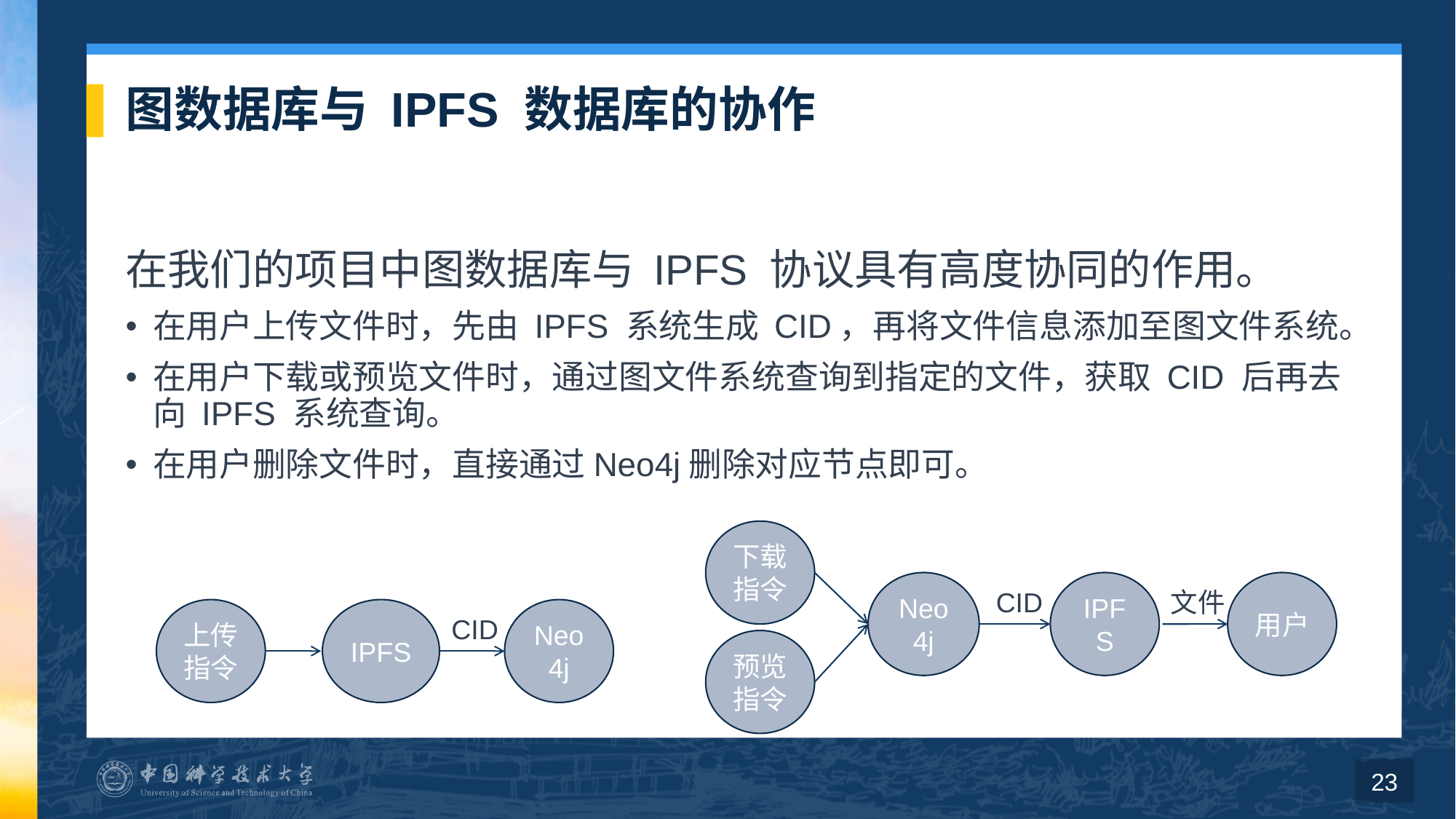

# 图数据库与 IPFS 数据库的协作

在我们的项目中图数据库与 IPFS 协议具有高度协同的作用。
在用户上传文件时，先由 IPFS 系统生成 CID，再将文件信息添加至图文件系统。
在用户下载或预览文件时，通过图文件系统查询到指定的文件，获取 CID 后再去向 IPFS 系统查询。
在用户删除文件时，直接通过Neo4j删除对应节点即可。
下载指令
Neo4j
IPFS
用户
CID
文件
上传指令
IPFS
Neo4j
CID
预览指令
23